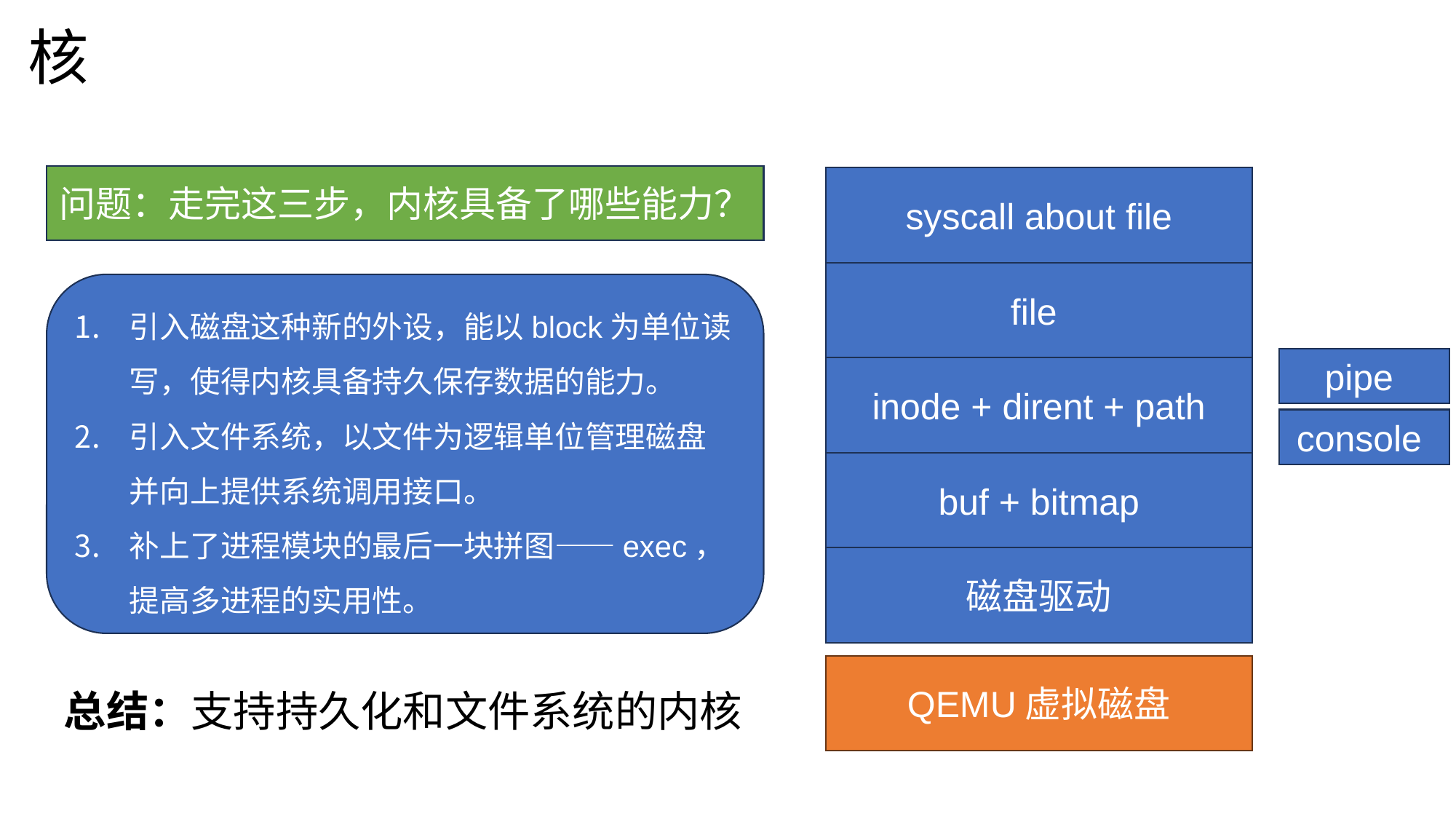

# 阶段性小结-3：支持持久化和文件系统的内核
问题：走完这三步，内核具备了哪些能力？
syscall about file
file
引入磁盘这种新的外设，能以block为单位读写，使得内核具备持久保存数据的能力。
引入文件系统，以文件为逻辑单位管理磁盘并向上提供系统调用接口。
补上了进程模块的最后一块拼图——exec，提高多进程的实用性。
pipe
inode + dirent + path
console
buf + bitmap
磁盘驱动
QEMU虚拟磁盘
总结：支持持久化和文件系统的内核